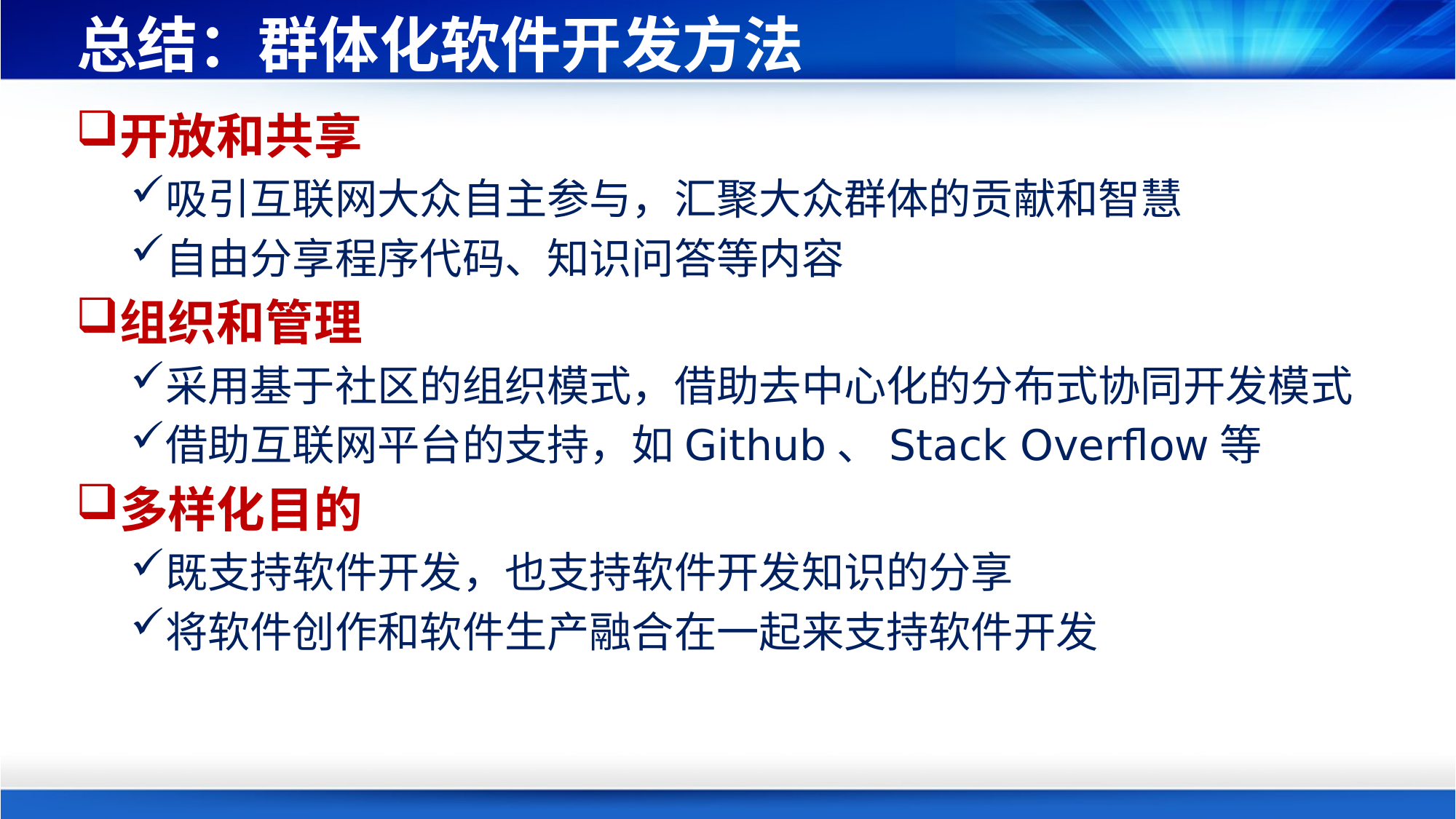

# 总结：群体化软件开发方法
开放和共享
吸引互联网大众自主参与，汇聚大众群体的贡献和智慧
自由分享程序代码、知识问答等内容
组织和管理
采用基于社区的组织模式，借助去中心化的分布式协同开发模式
借助互联网平台的支持，如Github、Stack Overflow等
多样化目的
既支持软件开发，也支持软件开发知识的分享
将软件创作和软件生产融合在一起来支持软件开发